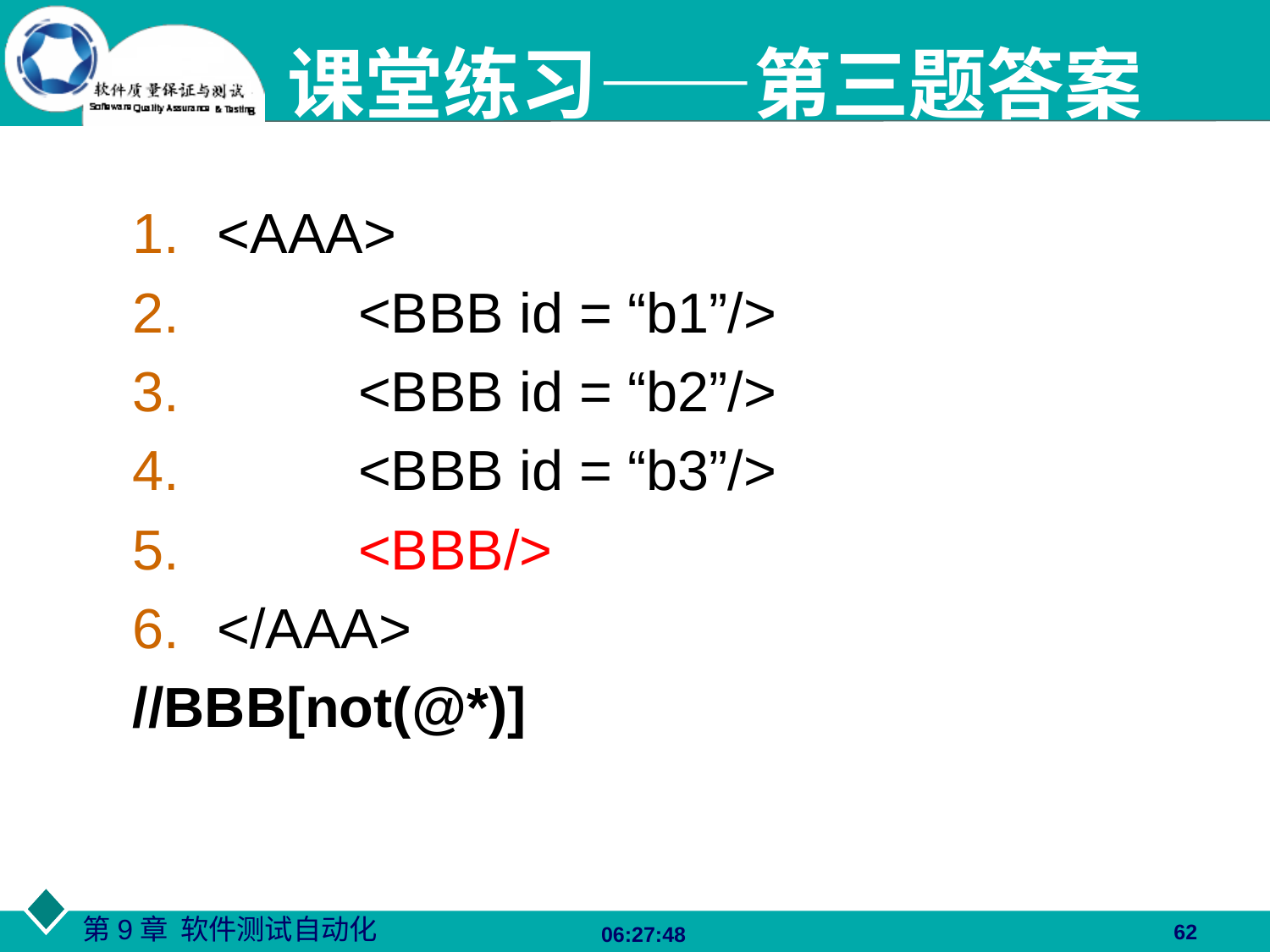

课堂练习——第三题答案
<AAA>
         <BBB id = “b1”/>
         <BBB id = “b2”/>
         <BBB id = “b3”/>
         <BBB/>
</AAA>
//BBB[not(@*)]

62
06:27:48